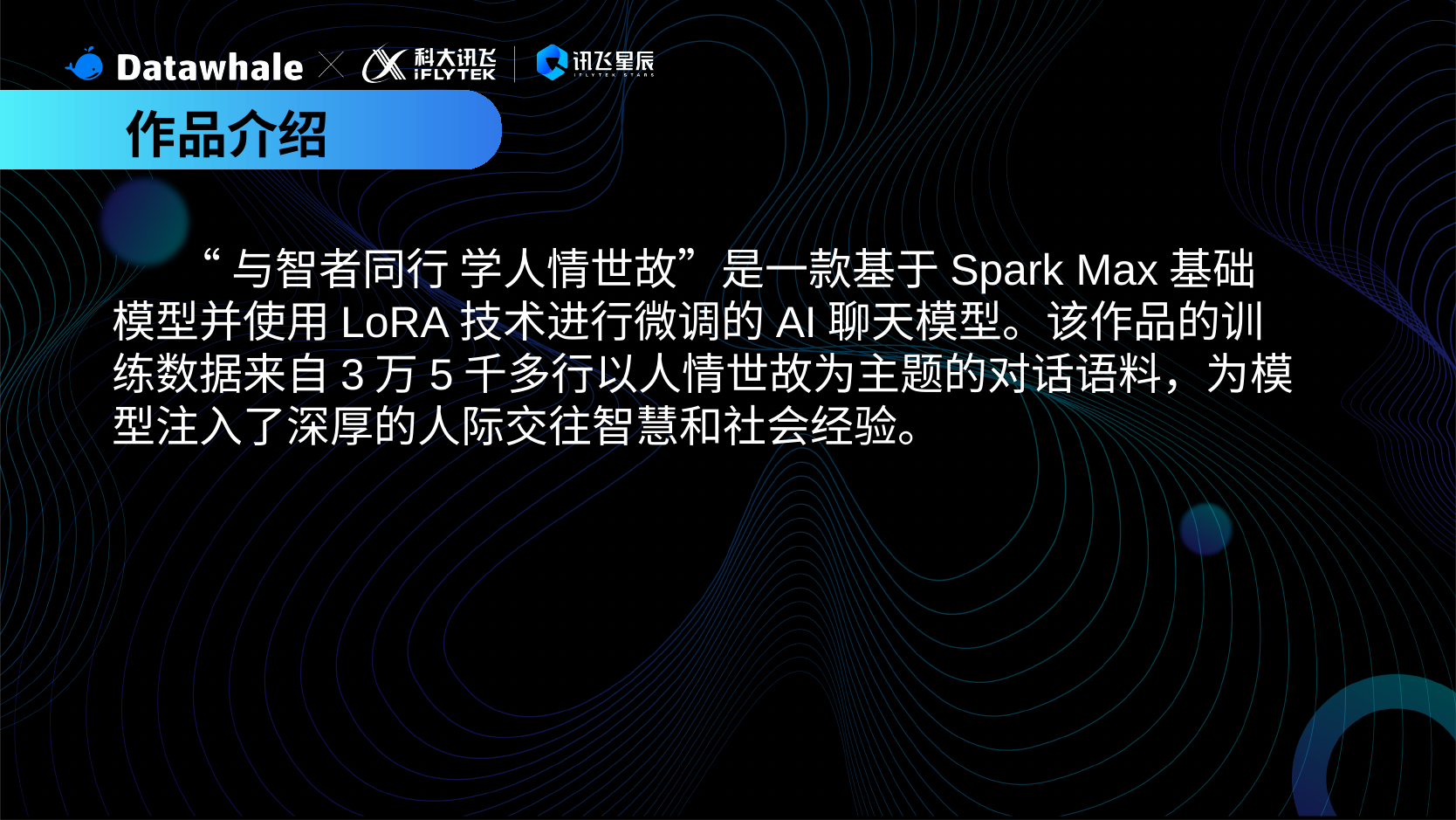

作品介绍
“与智者同行 学人情世故”是一款基于Spark Max基础模型并使用LoRA技术进行微调的AI聊天模型。该作品的训练数据来自3万5千多行以人情世故为主题的对话语料，为模型注入了深厚的人际交往智慧和社会经验。